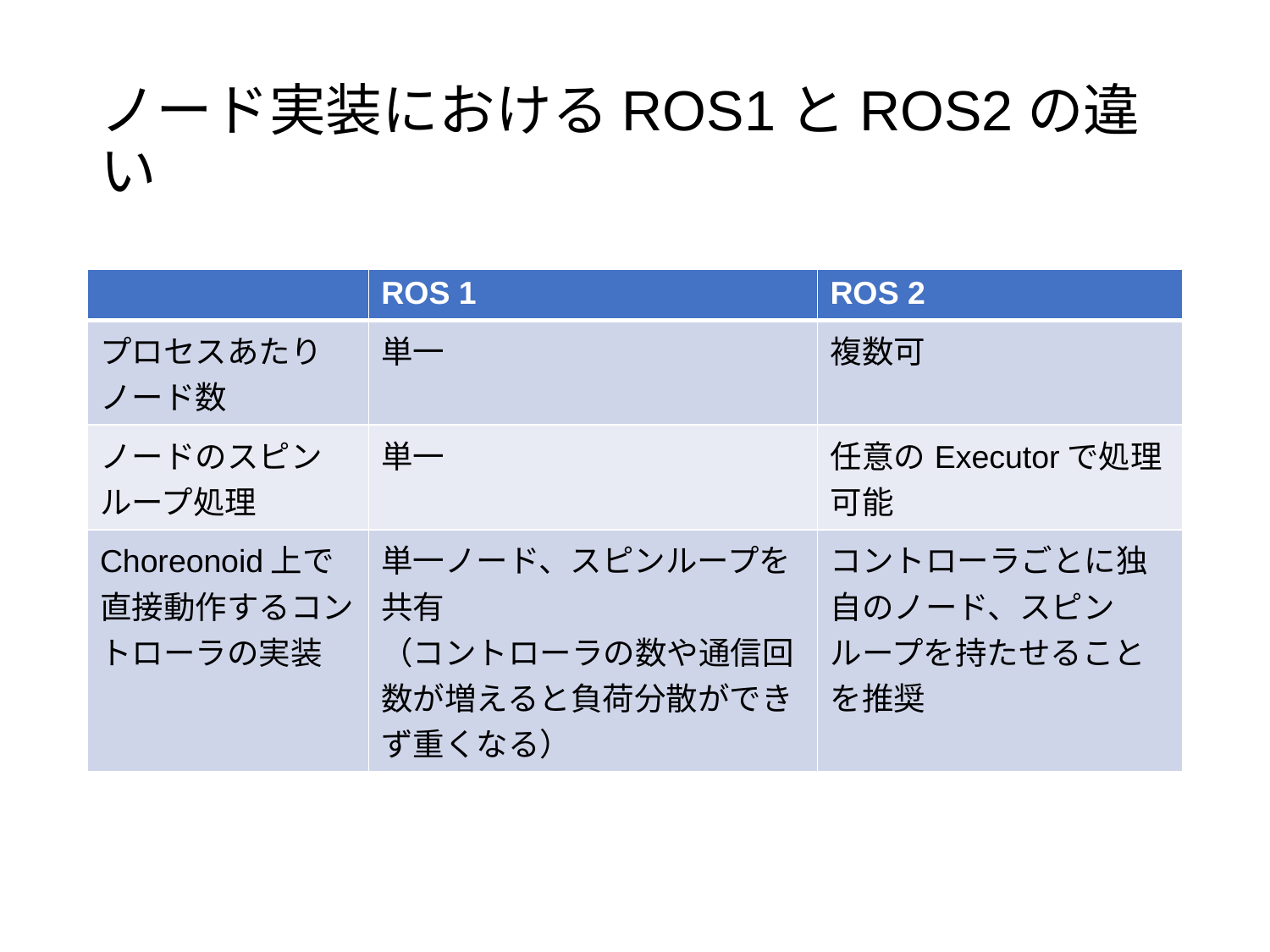

# ノード実装におけるROS1とROS2の違い
|  | ROS 1 | ROS 2 |
| --- | --- | --- |
| プロセスあたりノード数 | 単一 | 複数可 |
| ノードのスピンループ処理 | 単一 | 任意のExecutorで処理可能 |
| Choreonoid上で直接動作するコントローラの実装 | 単一ノード、スピンループを共有 （コントローラの数や通信回数が増えると負荷分散ができず重くなる） | コントローラごとに独自のノード、スピンループを持たせることを推奨 |